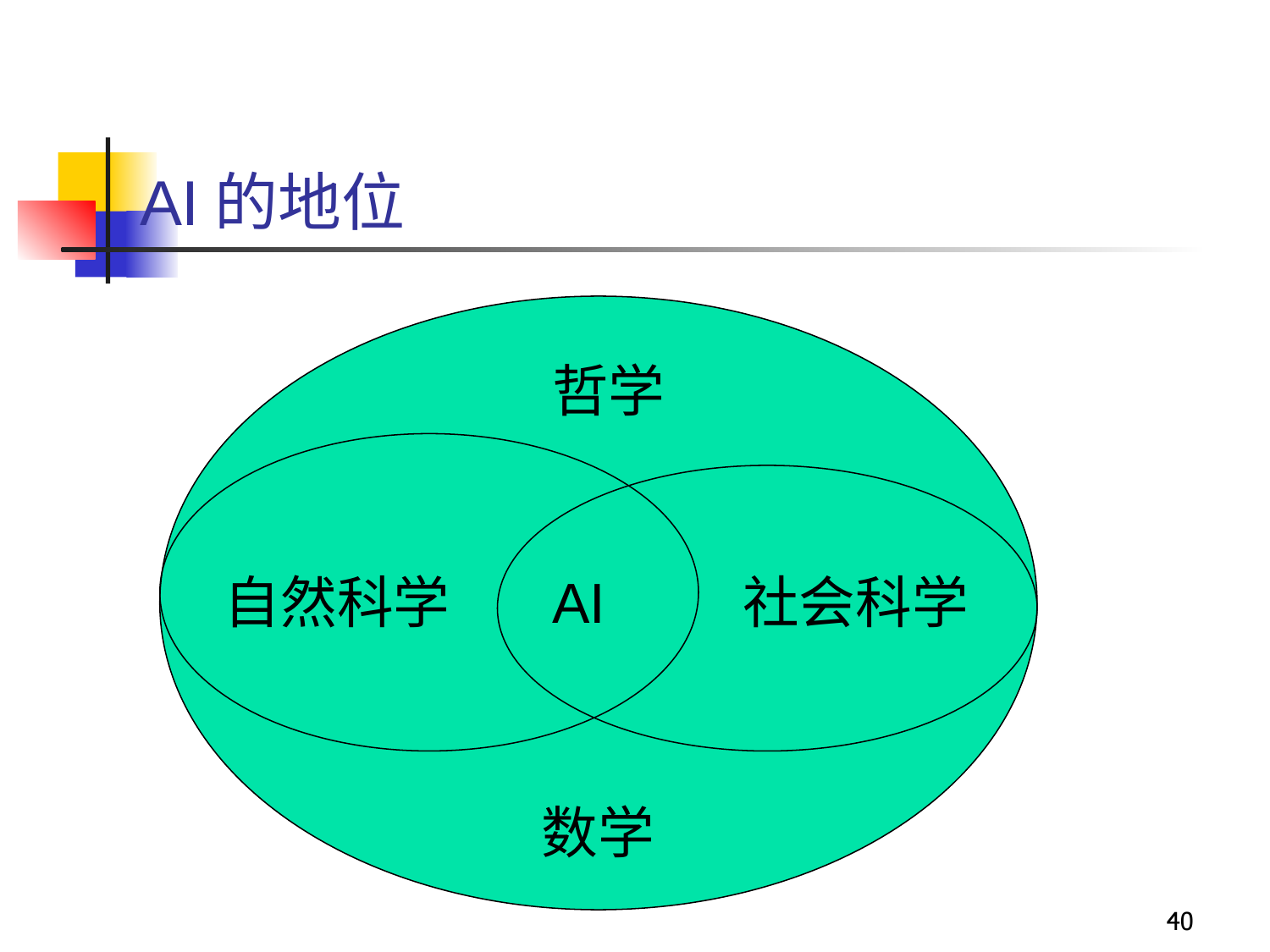

# AI的地位

哲学

自然科学
AI
社会科学
数学
40